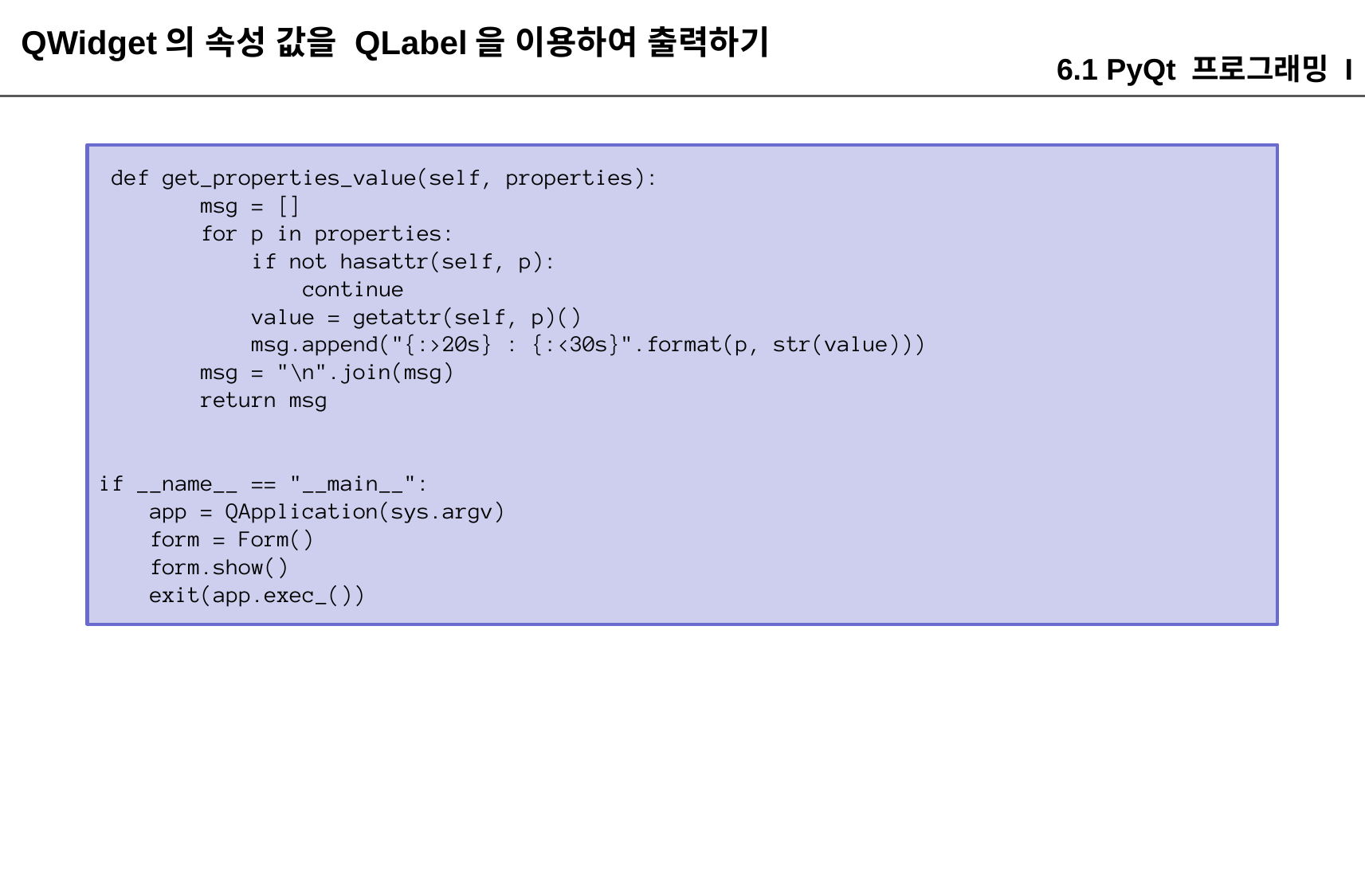

QWidget의 속성 값을 QLabel을 이용하여 출력하기
6.1 PyQt 프로그래밍 I
 def get_properties_value(self, properties):
        msg = []
        for p in properties:
            if not hasattr(self, p):
                continue
            value = getattr(self, p)()
            msg.append("{:>20s} : {:<30s}".format(p, str(value)))
        msg = "\n".join(msg)
        return msg

if __name__ == "__main__":
    app = QApplication(sys.argv)
    form = Form()
    form.show()
    exit(app.exec_())